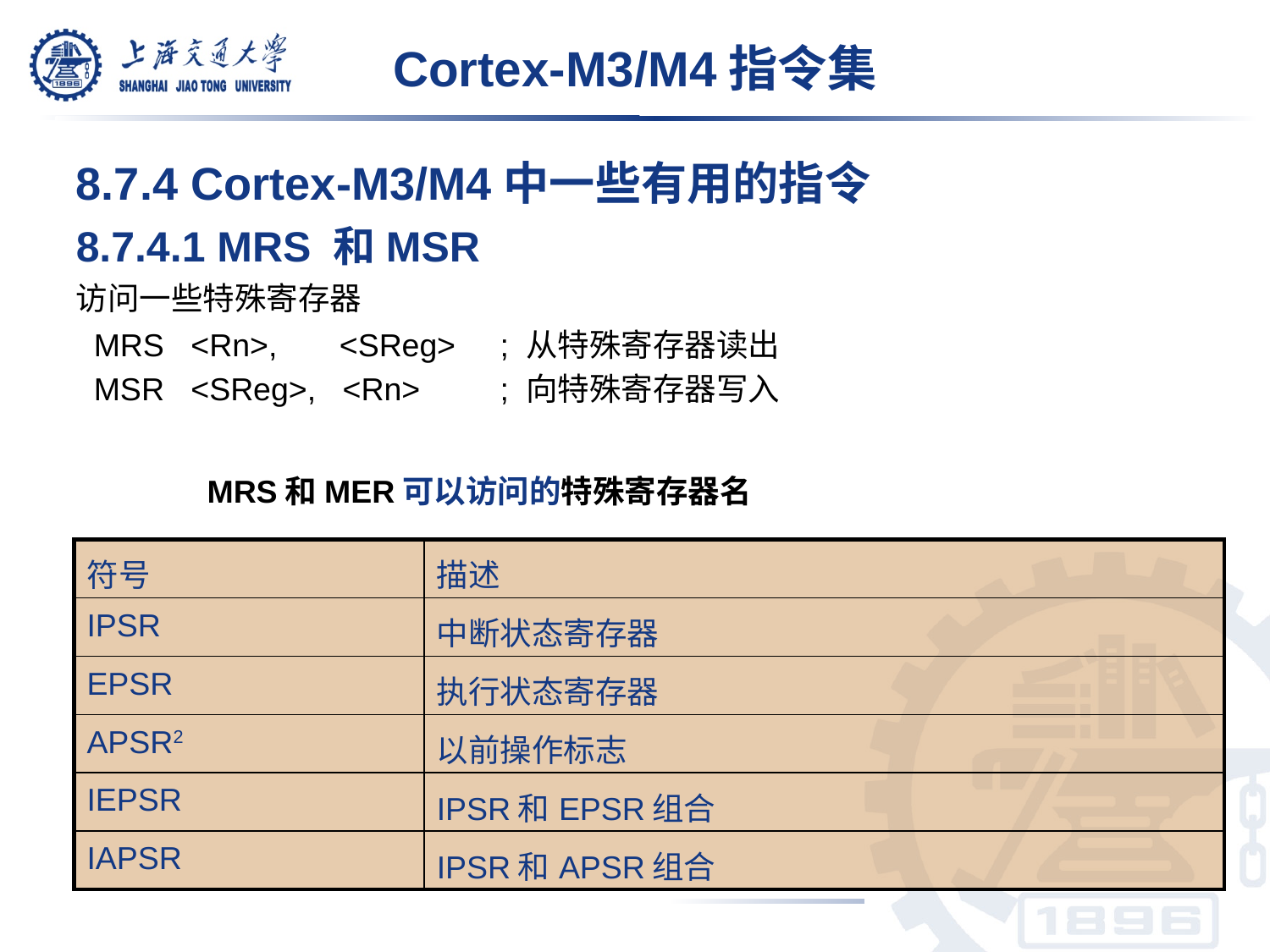

Cortex-M3/M4指令集
8.7.4 Cortex-M3/M4中一些有用的指令
8.7.4.1 MRS 和MSR
访问一些特殊寄存器
  MRS   <Rn>,       <SReg>     ; 从特殊寄存器读出
  MSR   <SReg>,   <Rn>         ; 向特殊寄存器写入
MRS和MER可以访问的特殊寄存器名
| 符号 | 描述 |
| --- | --- |
| IPSR | 中断状态寄存器 |
| EPSR | 执行状态寄存器 |
| APSR2 | 以前操作标志 |
| IEPSR | IPSR和EPSR组合 |
| IAPSR | IPSR和APSR组合 |